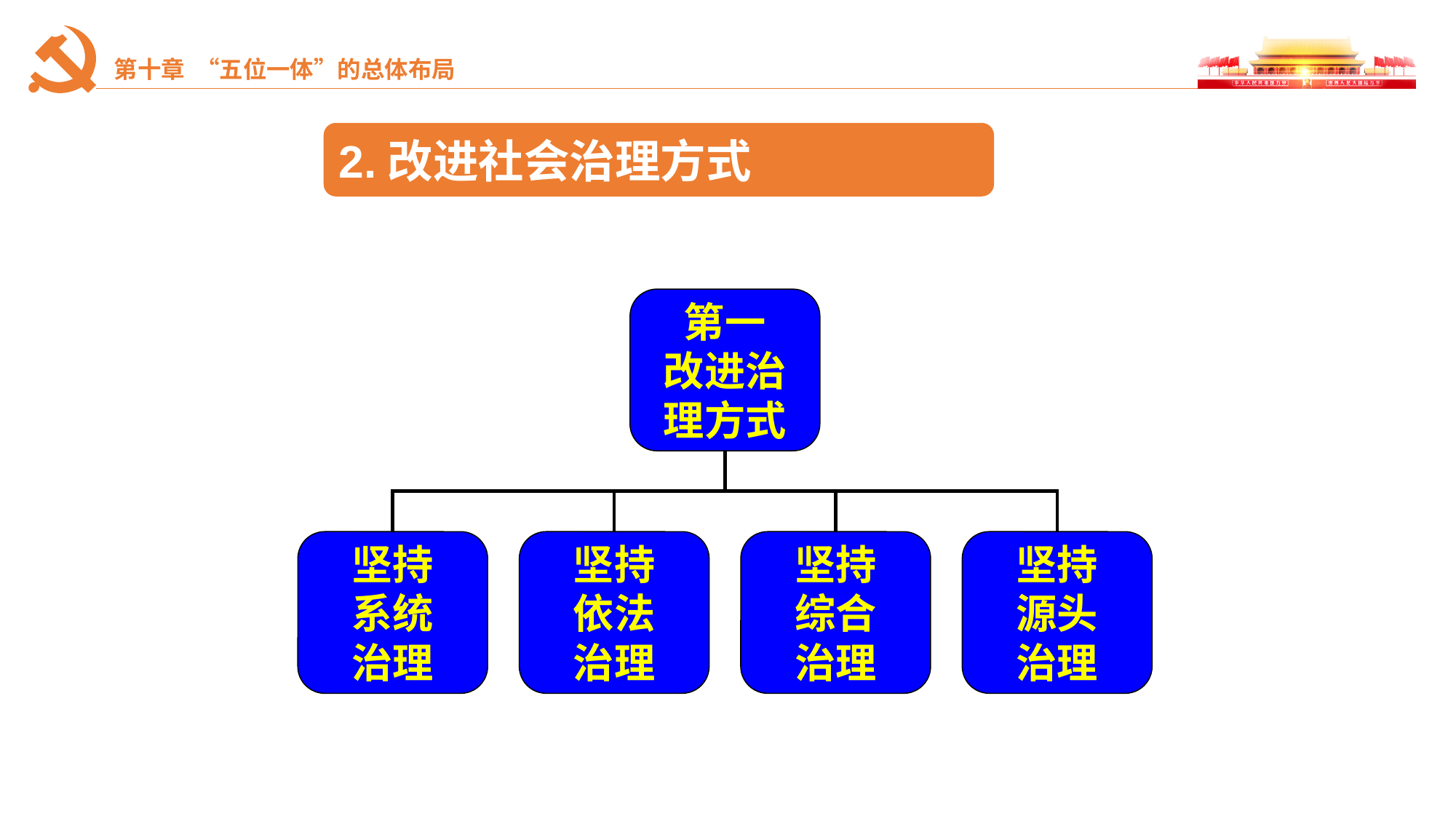

2.改进社会治理方式

第一
改进治
理方式
坚持
系统
治理
坚持
依法
治理
坚持
综合
治理
坚持
源头
治理